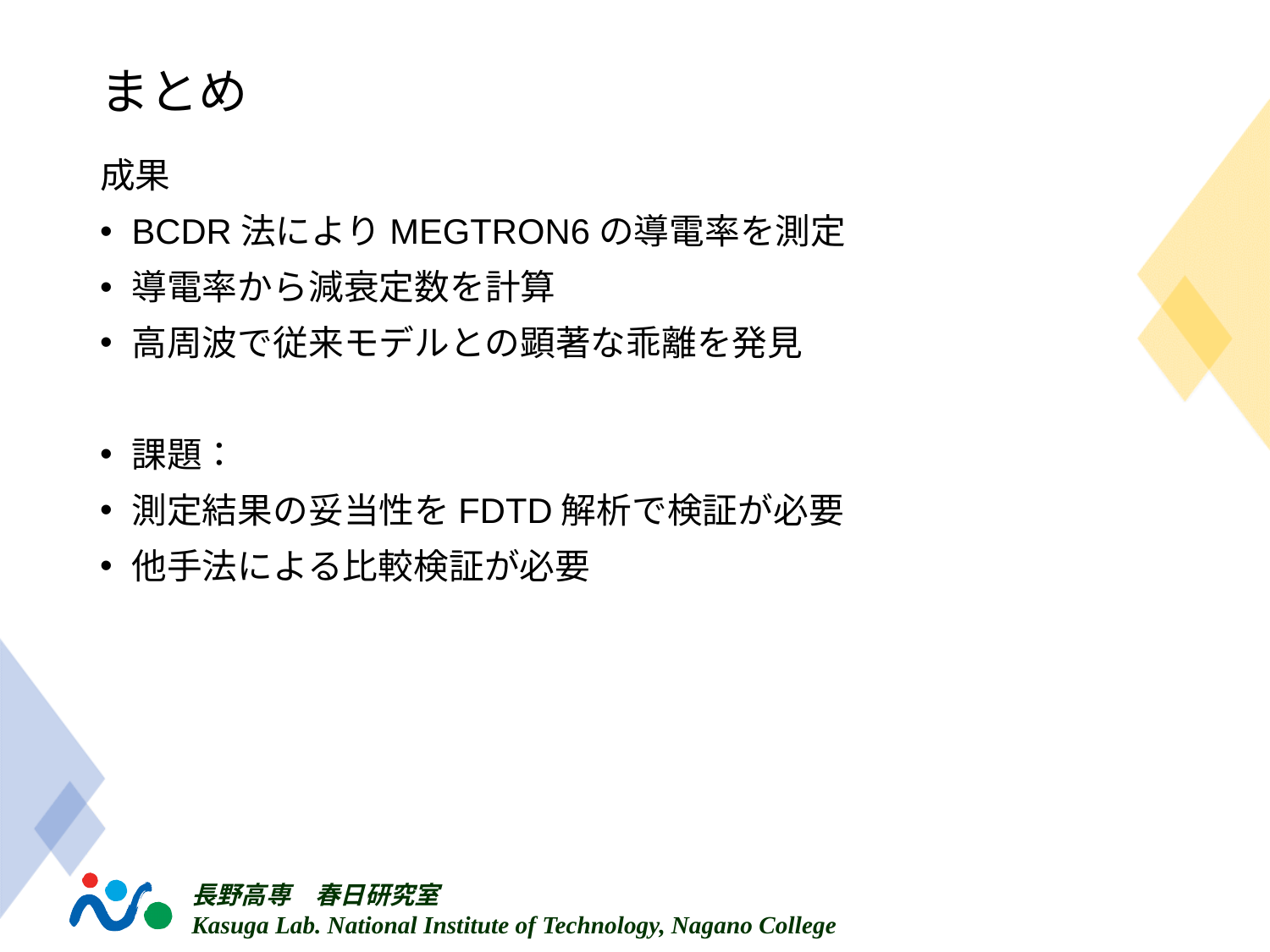

# まとめ
成果
BCDR法によりMEGTRON6の導電率を測定
導電率から減衰定数を計算
高周波で従来モデルとの顕著な乖離を発見

課題：
測定結果の妥当性をFDTD解析で検証が必要
他手法による比較検証が必要